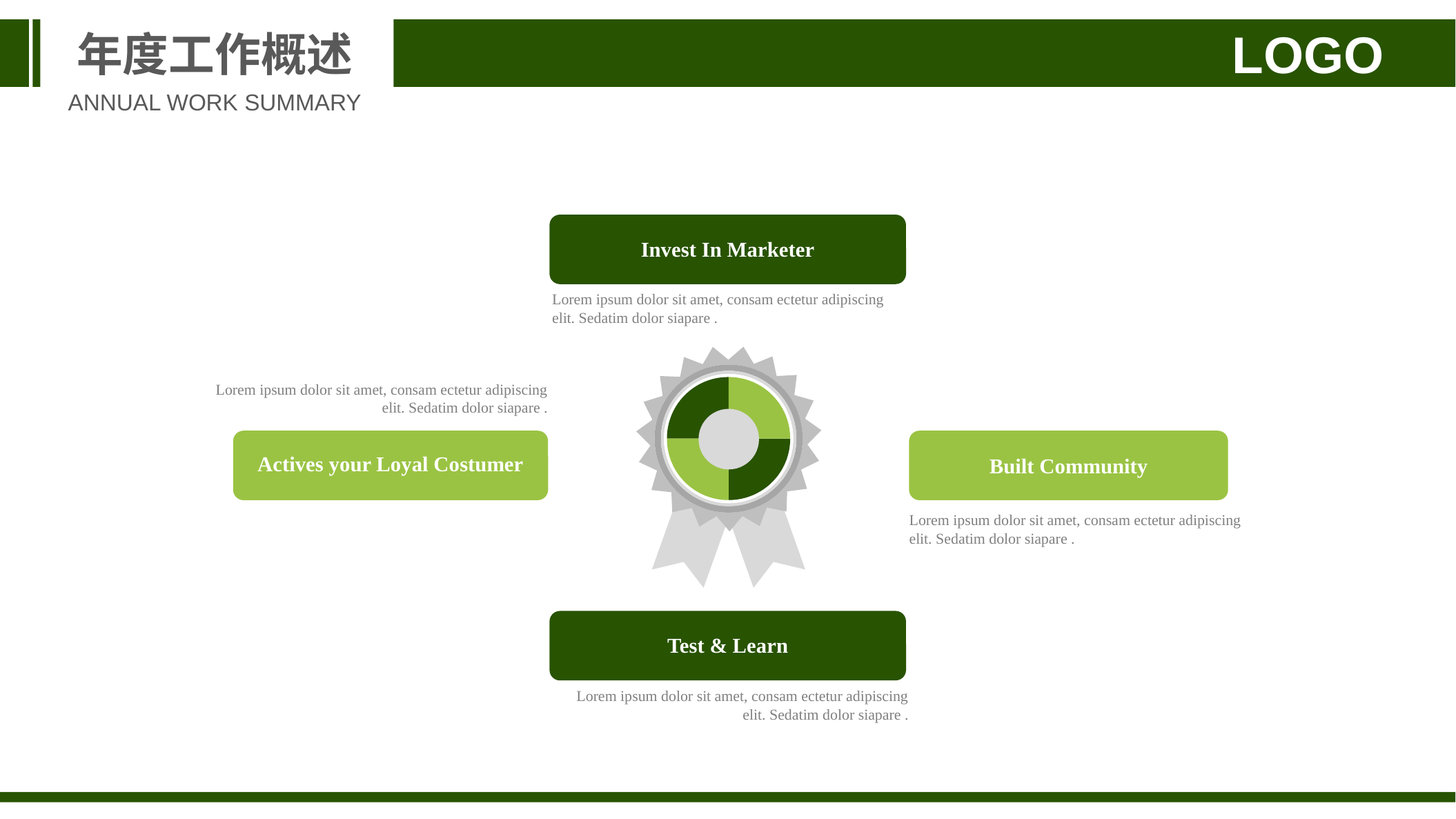

年度工作概述
LOGO
ANNUAL WORK SUMMARY

Invest In Marketer
Lorem ipsum dolor sit amet, consam ectetur adipiscing elit. Sedatim dolor siapare .

Lorem ipsum dolor sit amet, consam ectetur adipiscing elit. Sedatim dolor siapare .

Actives your Loyal Costumer

Built Community
Lorem ipsum dolor sit amet, consam ectetur adipiscing elit. Sedatim dolor siapare .

Test & Learn
Lorem ipsum dolor sit amet, consam ectetur adipiscing elit. Sedatim dolor siapare .